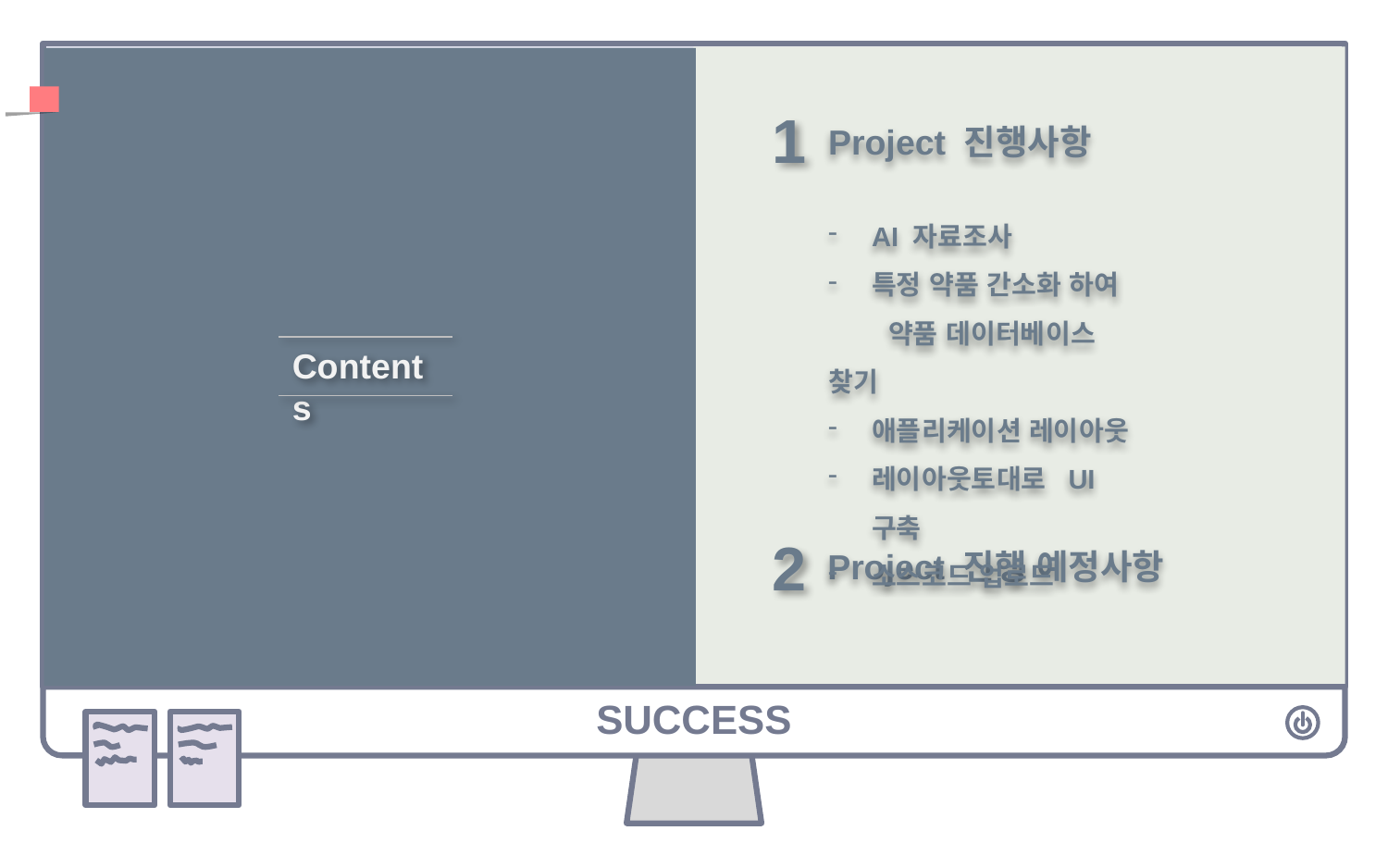

1
Project 진행사항

AI 자료조사
특정 약품 간소화 하여
       약품 데이터베이스 찾기
애플리케이션 레이아웃
레이아웃토대로  UI 구축
소스코드 업로드
Contents
2
Project 진행 예정사항
SUCCESS